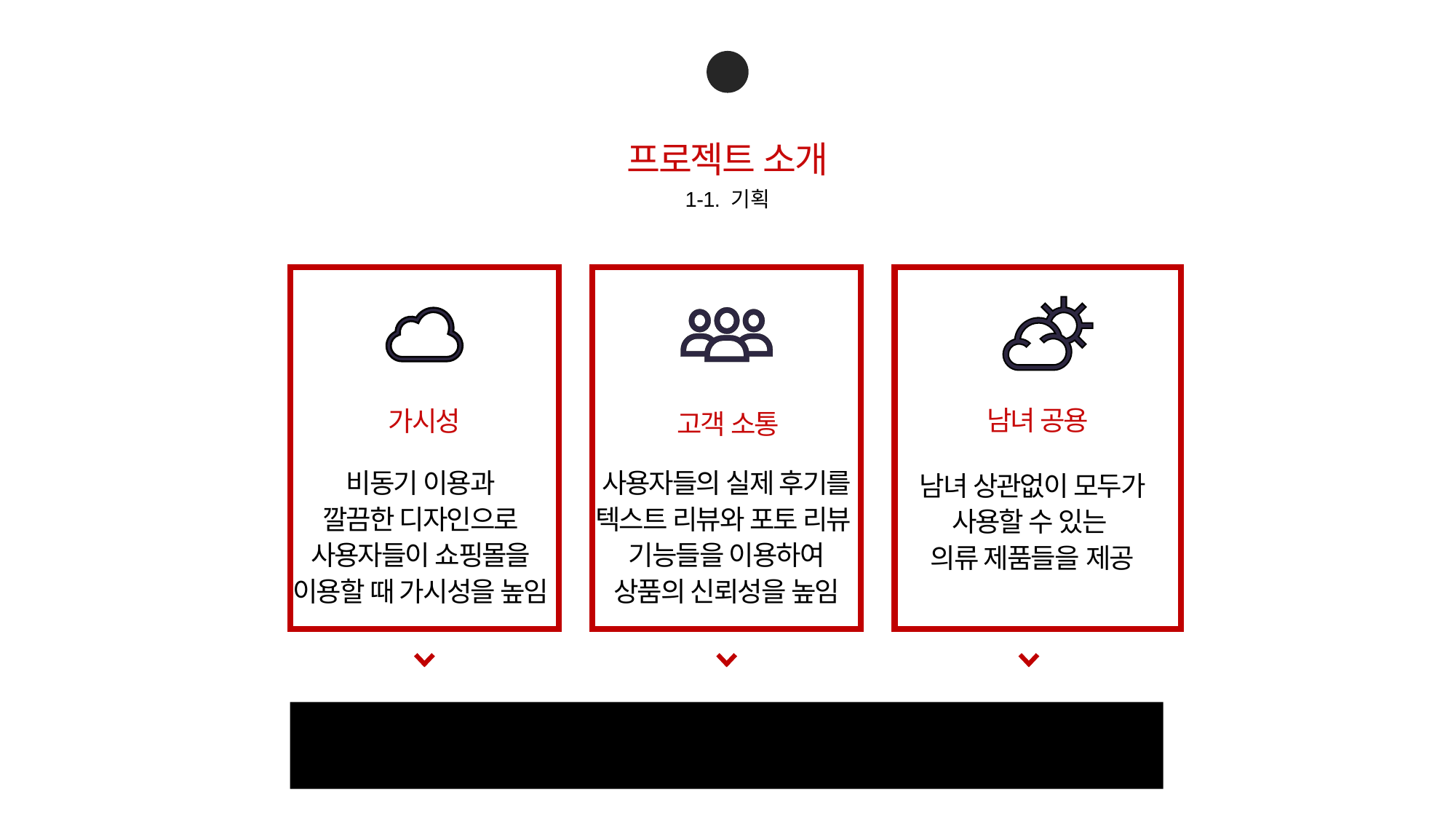

01
프로젝트 소개
1-1. 기획

남녀 공용
가시성
고객 소통
사용자들의 실제 후기를
텍스트 리뷰와 포토 리뷰
기능들을 이용하여
상품의 신뢰성을 높임
비동기 이용과
깔끔한 디자인으로
사용자들이 쇼핑몰을
이용할 때 가시성을 높임
남녀 상관없이 모두가
사용할 수 있는
의류 제품들을 제공

Cinderella